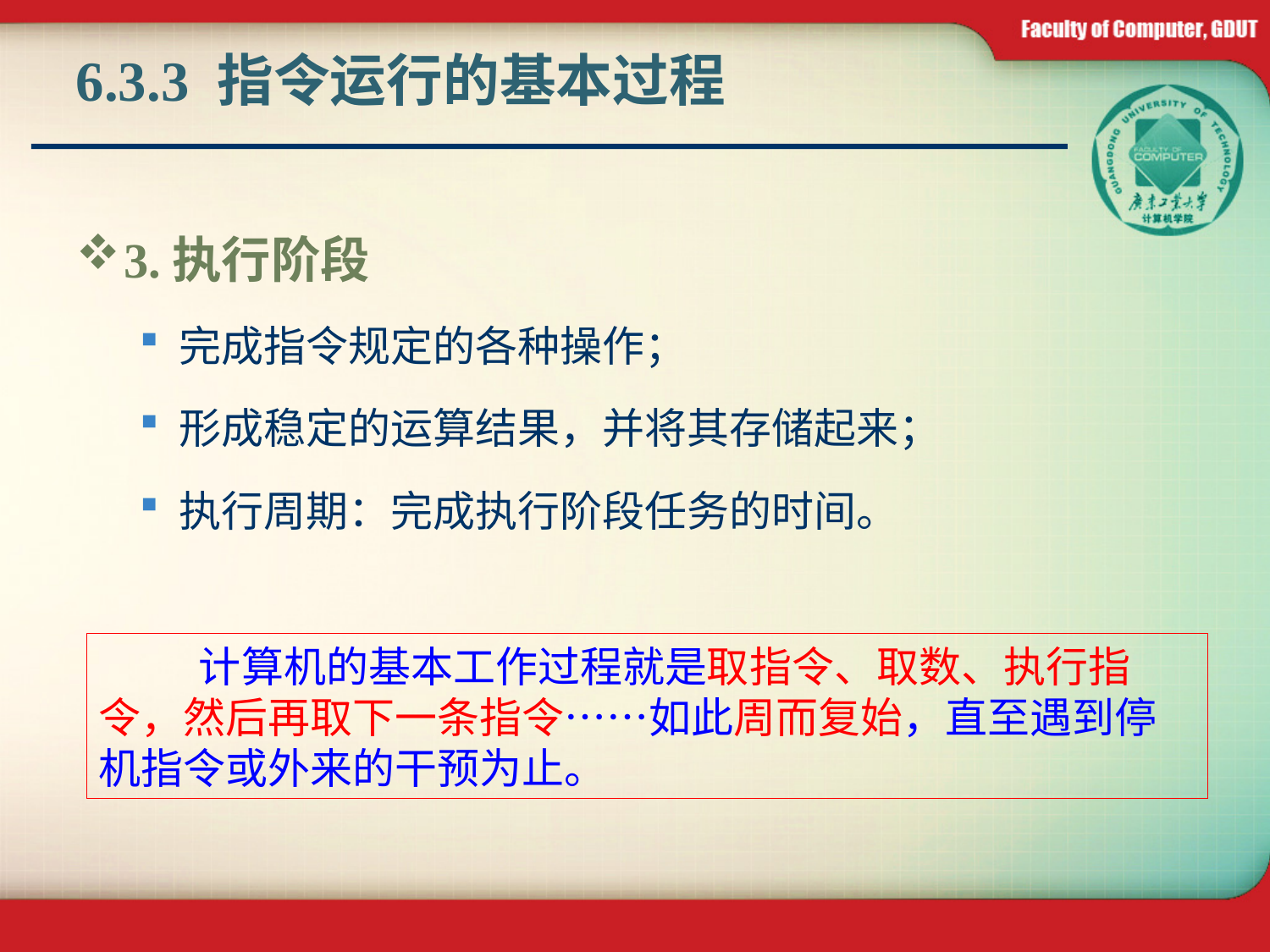

6.3.3 指令运行的基本过程
3.执行阶段
完成指令规定的各种操作；
形成稳定的运算结果，并将其存储起来；
执行周期：完成执行阶段任务的时间。
计算机的基本工作过程就是取指令、取数、执行指令，然后再取下一条指令……如此周而复始，直至遇到停机指令或外来的干预为止。